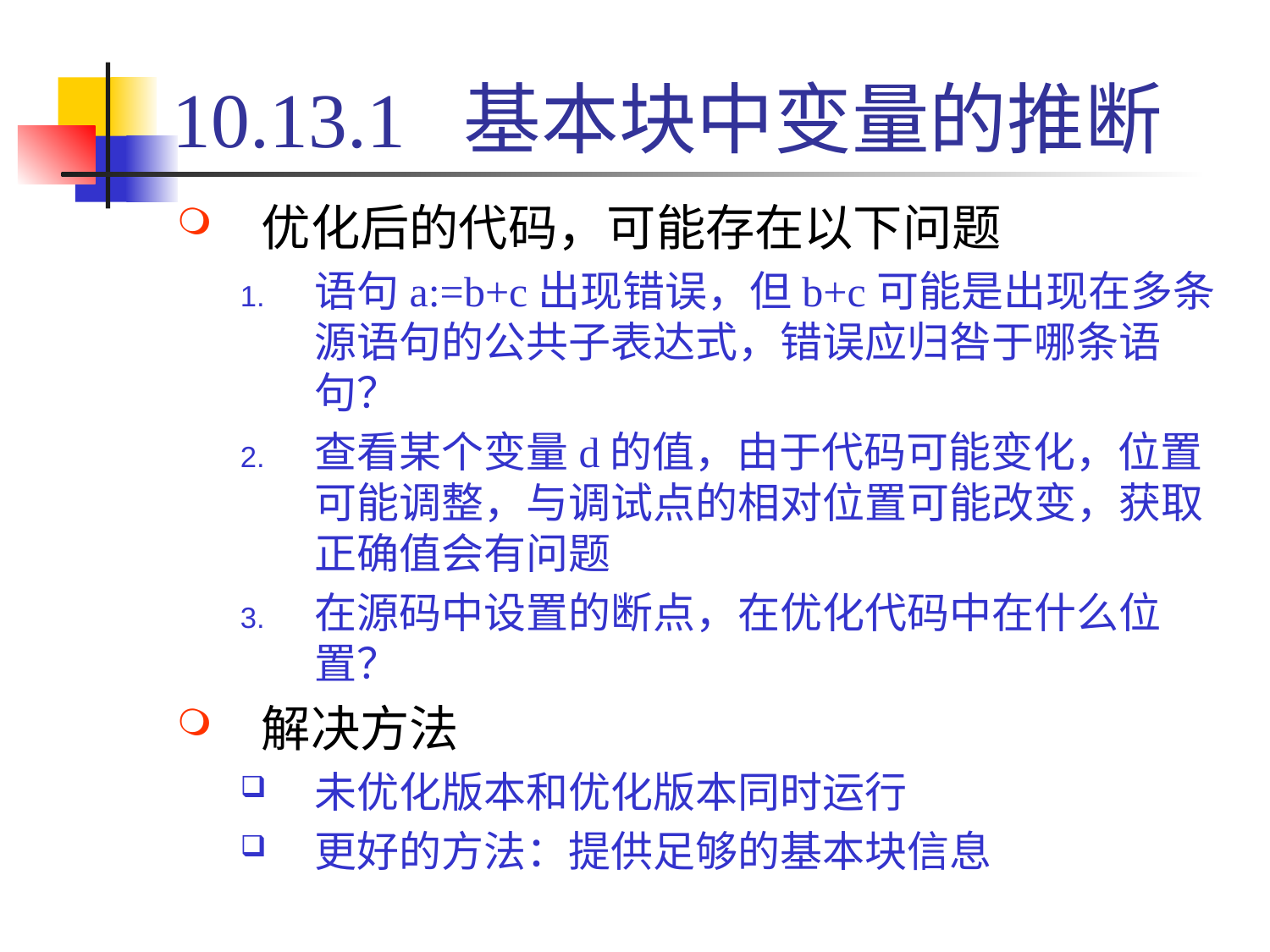

# 10.13.1  基本块中变量的推断
优化后的代码，可能存在以下问题
语句a:=b+c出现错误，但b+c可能是出现在多条源语句的公共子表达式，错误应归咎于哪条语句？
查看某个变量d的值，由于代码可能变化，位置可能调整，与调试点的相对位置可能改变，获取正确值会有问题
在源码中设置的断点，在优化代码中在什么位置？
解决方法
未优化版本和优化版本同时运行
更好的方法：提供足够的基本块信息